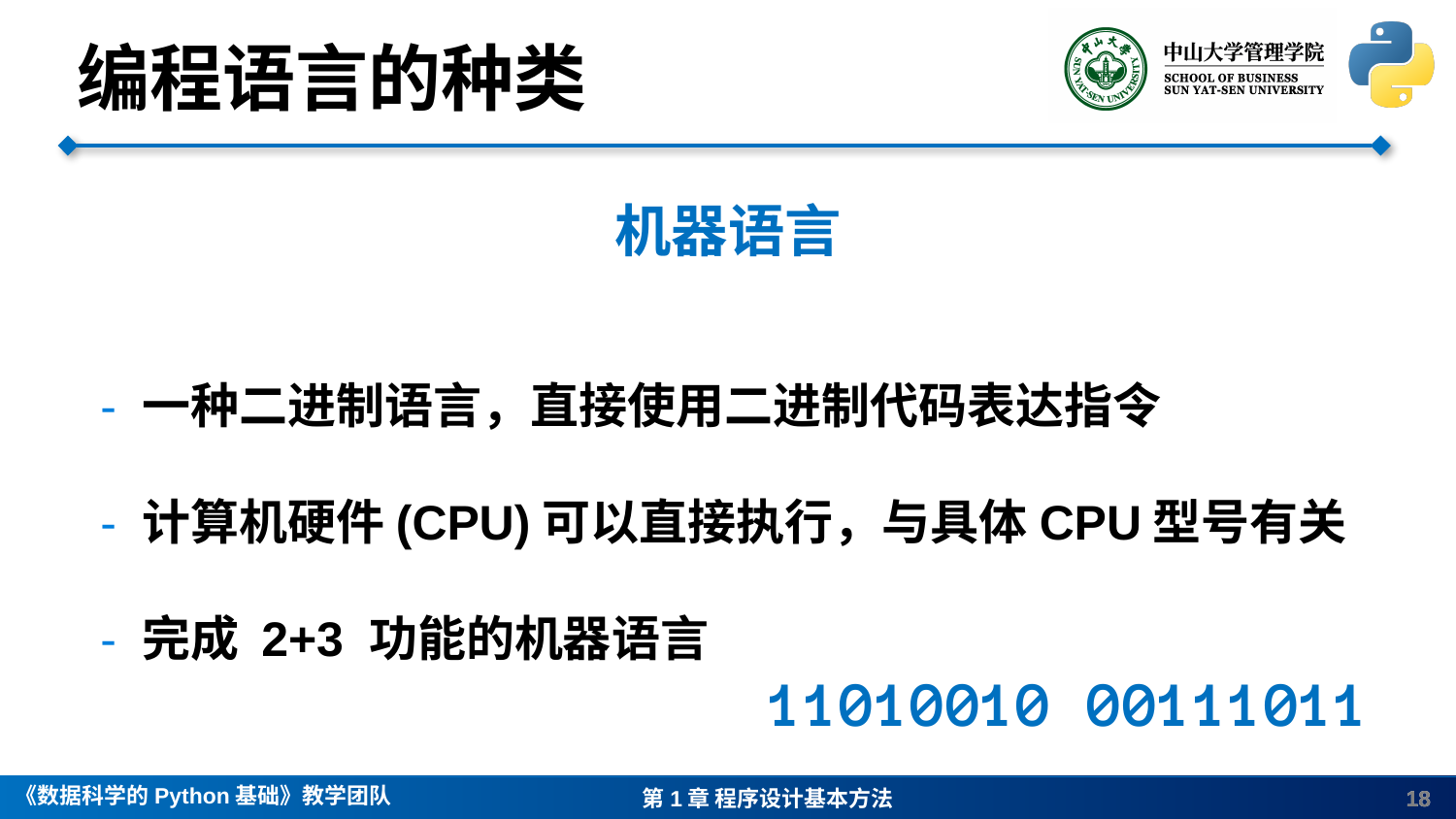

编程语言的种类
机器语言
- 一种二进制语言，直接使用二进制代码表达指令
- 计算机硬件(CPU)可以直接执行，与具体CPU型号有关
- 完成 2+3 功能的机器语言
11010010 00111011
18